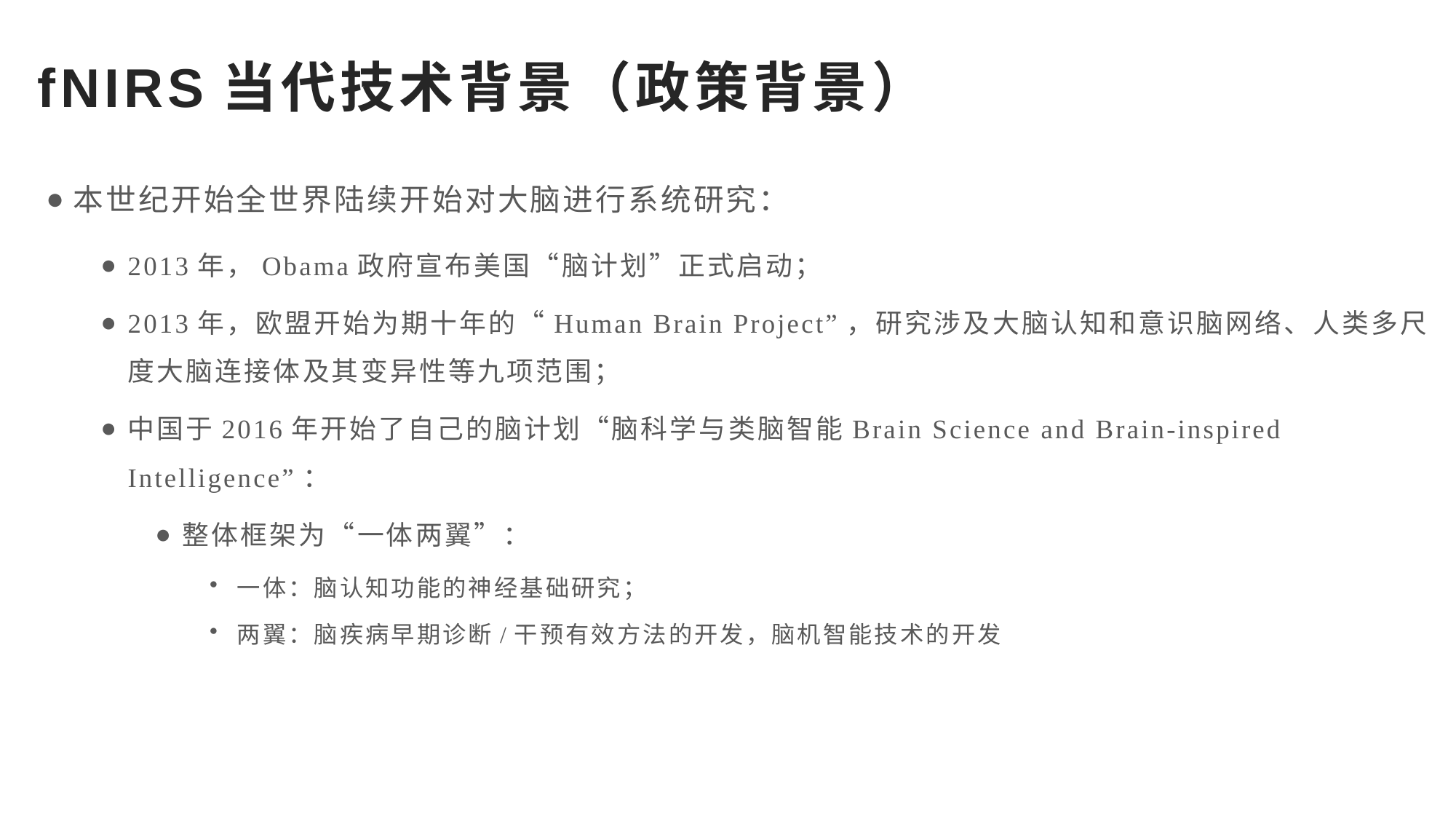

# fNIRS当代技术背景（政策背景）
本世纪开始全世界陆续开始对大脑进行系统研究：
2013年，Obama政府宣布美国“脑计划”正式启动；
2013年，欧盟开始为期十年的“Human Brain Project”，研究涉及大脑认知和意识脑网络、人类多尺度大脑连接体及其变异性等九项范围；
中国于2016年开始了自己的脑计划“脑科学与类脑智能Brain Science and Brain-inspired Intelligence”：
整体框架为“一体两翼”：
一体：脑认知功能的神经基础研究；
两翼：脑疾病早期诊断/干预有效方法的开发，脑机智能技术的开发